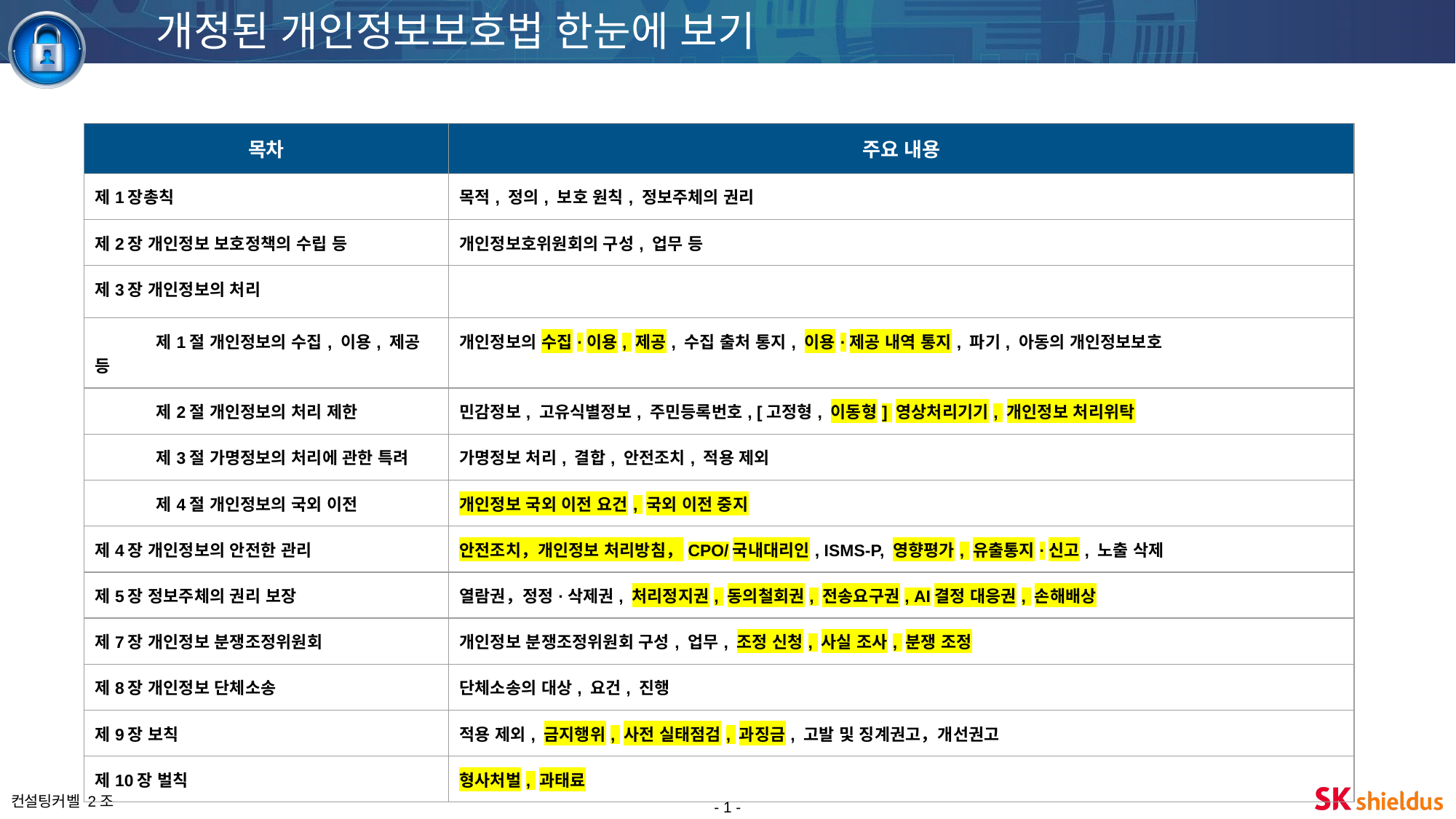

개정된 개인정보보호법 한눈에 보기

| 목차 | 주요 내용 |
| --- | --- |
| 제1장총칙 | 목적, 정의, 보호 원칙, 정보주체의 권리 |
| 제2장 개인정보 보호정책의 수립 등 | 개인정보호위원회의 구성, 업무 등 |
| 제3장 개인정보의 처리 |  |
| 제1절 개인정보의 수집, 이용, 제공 등 | 개인정보의 수집·이용, 제공, 수집 출처 통지, 이용·제공 내역 통지, 파기, 아동의 개인정보보호 |
| 제2절 개인정보의 처리 제한 | 민감정보, 고유식별정보, 주민등록번호, [고정형, 이동형] 영상처리기기, 개인정보 처리위탁 |
| 제3절 가명정보의 처리에 관한 특려 | 가명정보 처리, 결합, 안전조치, 적용 제외 |
| 제4절 개인정보의 국외 이전 | 개인정보 국외 이전 요건, 국외 이전 중지 |
| 제4장 개인정보의 안전한 관리 | 안전조치，개인정보 처리방침，CPO/국내대리인, ISMS-P, 영향평가, 유출통지·신고, 노출 삭제 |
| 제5장 정보주체의 권리 보장 | 열람권，정정·삭제권, 처리정지권, 동의철회권, 전송요구권, AI결정 대응권, 손해배상 |
| 제7장 개인정보 분쟁조정위원회 | 개인정보 분쟁조정위원회 구성, 업무, 조정 신청, 사실 조사, 분쟁 조정 |
| 제8장 개인정보 단체소송 | 단체소송의 대상, 요건, 진행 |
| 제9장 보칙 | 적용 제외, 금지행위, 사전 실태점검, 과징금, 고발 및 징계권고，개선권고 |
| 제10장 벌칙 | 형사처벌, 과태료 |
- 1 -